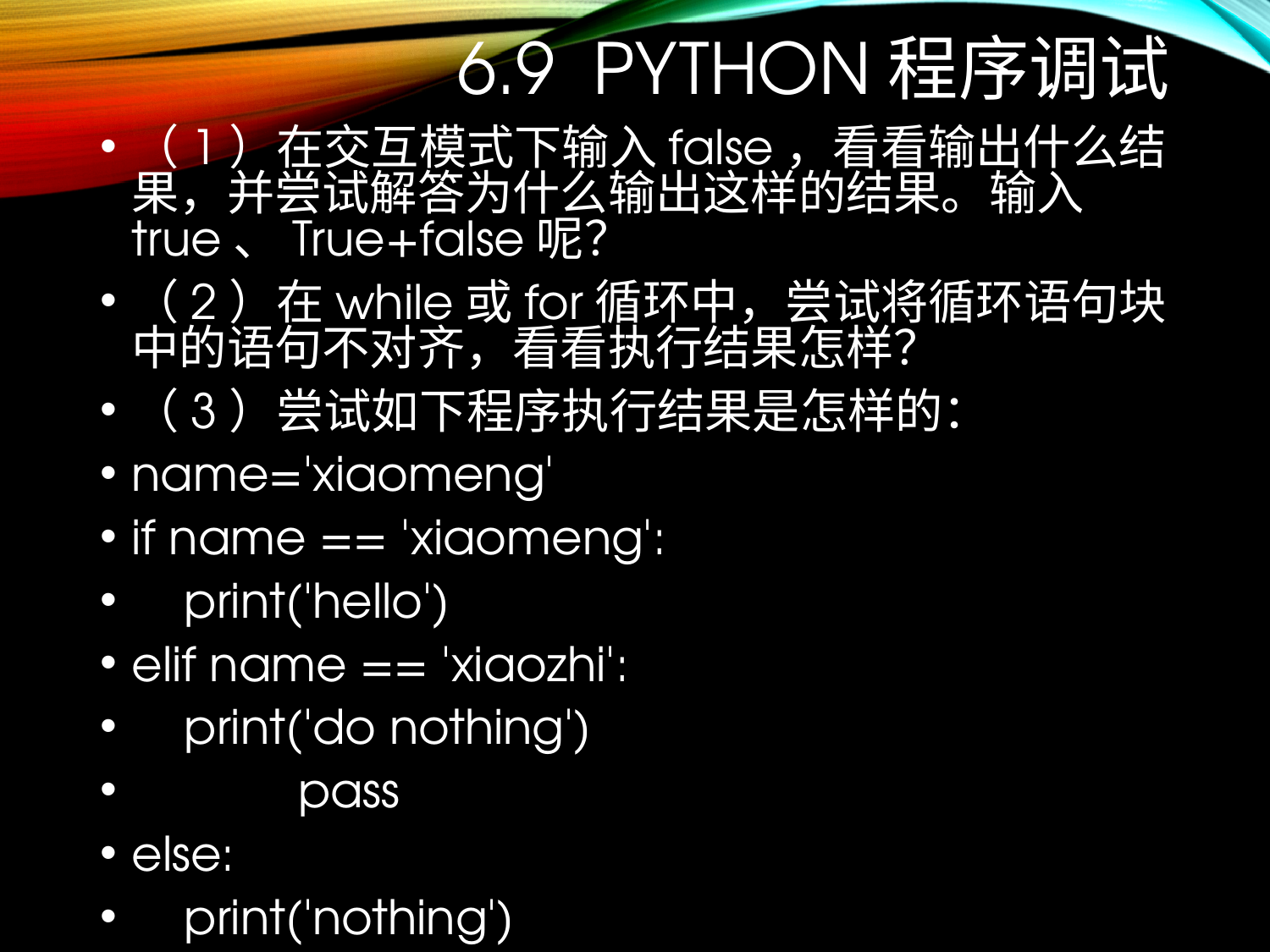

# 6.9  Python程序调试
（1）在交互模式下输入false，看看输出什么结果，并尝试解答为什么输出这样的结果。输入true、True+false呢？
（2）在while或for循环中，尝试将循环语句块中的语句不对齐，看看执行结果怎样？
（3）尝试如下程序执行结果是怎样的：
name='xiaomeng'
if name == 'xiaomeng':
    print('hello')
elif name == 'xiaozhi':
    print('do nothing')
	   pass
else:
    print('nothing')